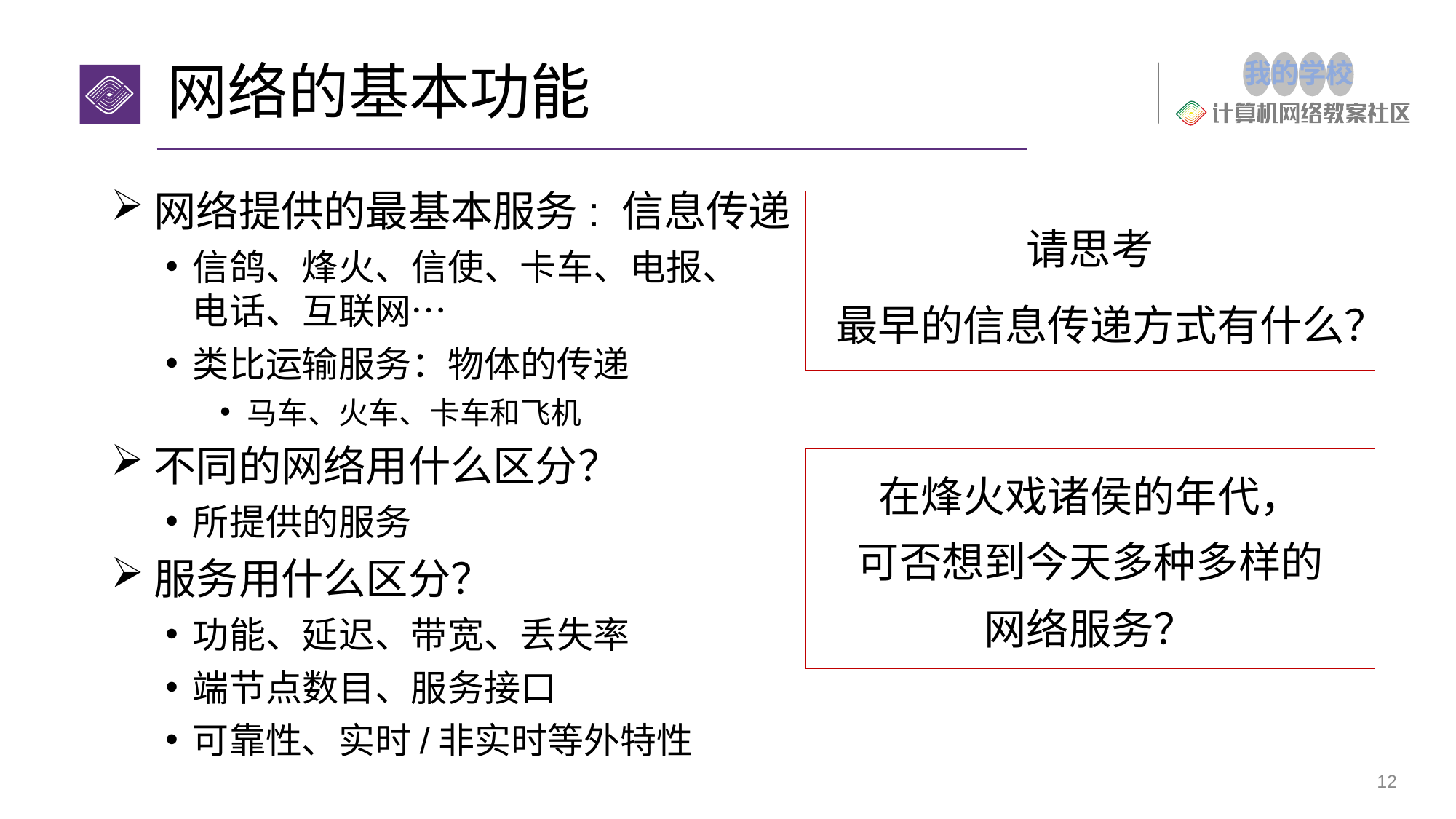

# 网络的基本功能
网络提供的最基本服务: 信息传递
信鸽、烽火、信使、卡车、电报、
电话、互联网…
类比运输服务：物体的传递
马车、火车、卡车和飞机
不同的网络用什么区分？
所提供的服务
服务用什么区分？
功能、延迟、带宽、丢失率
端节点数目、服务接口
可靠性、实时/非实时等外特性
请思考
最早的信息传递方式有什么？
在烽火戏诸侯的年代，
可否想到今天多种多样的
网络服务？
12